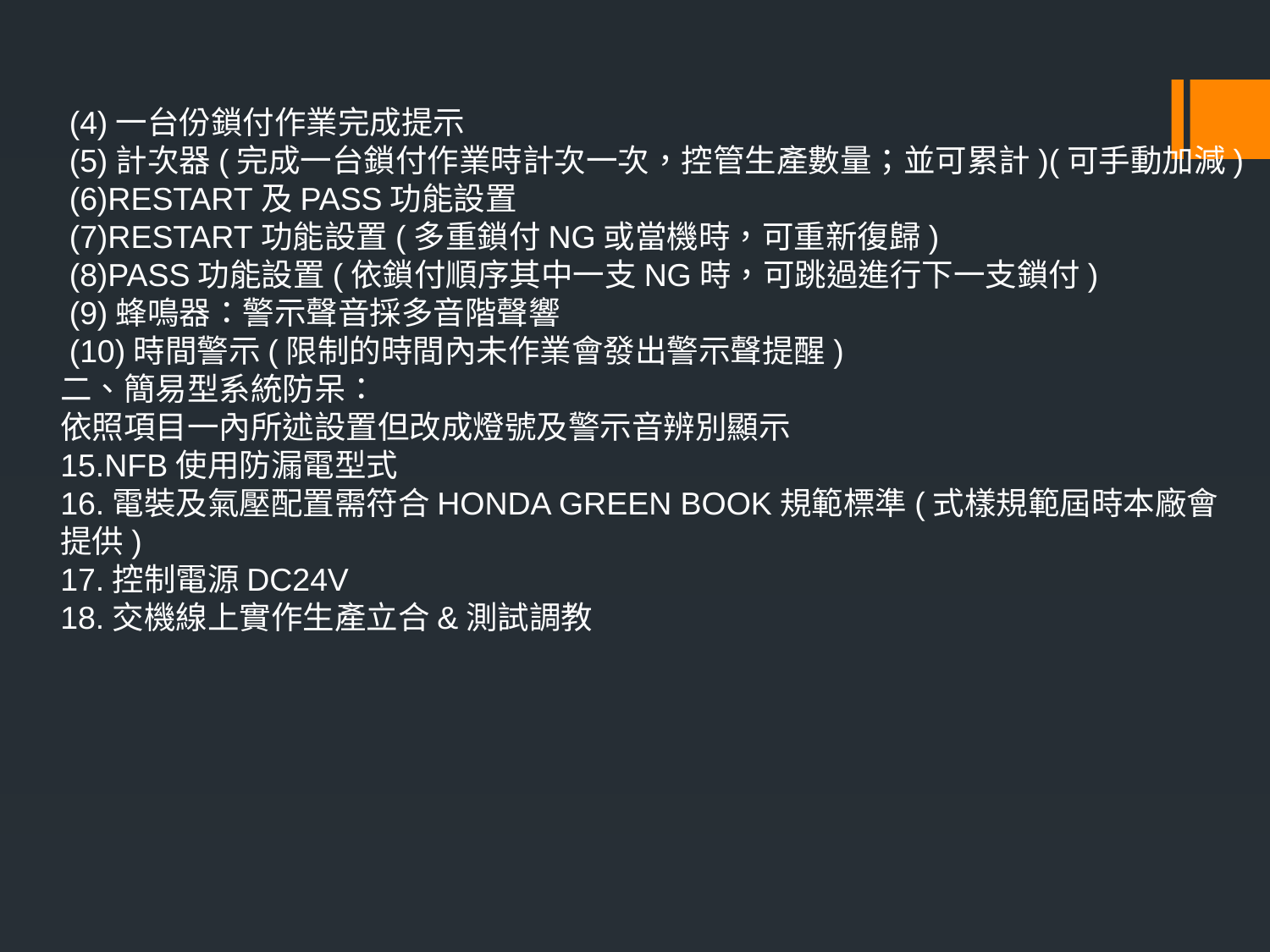

(4)一台份鎖付作業完成提示
 (5)計次器(完成一台鎖付作業時計次一次，控管生產數量；並可累計)(可手動加減)
 (6)RESTART及PASS功能設置
 (7)RESTART功能設置(多重鎖付NG或當機時，可重新復歸)
 (8)PASS功能設置(依鎖付順序其中一支NG時，可跳過進行下一支鎖付)
 (9)蜂鳴器：警示聲音採多音階聲響
 (10)時間警示(限制的時間內未作業會發出警示聲提醒)
二、簡易型系統防呆：
依照項目一內所述設置但改成燈號及警示音辨別顯示
15.NFB使用防漏電型式
16.電裝及氣壓配置需符合HONDA GREEN BOOK規範標準(式樣規範屆時本廠會
提供)
17.控制電源DC24V
18.交機線上實作生產立合&測試調教